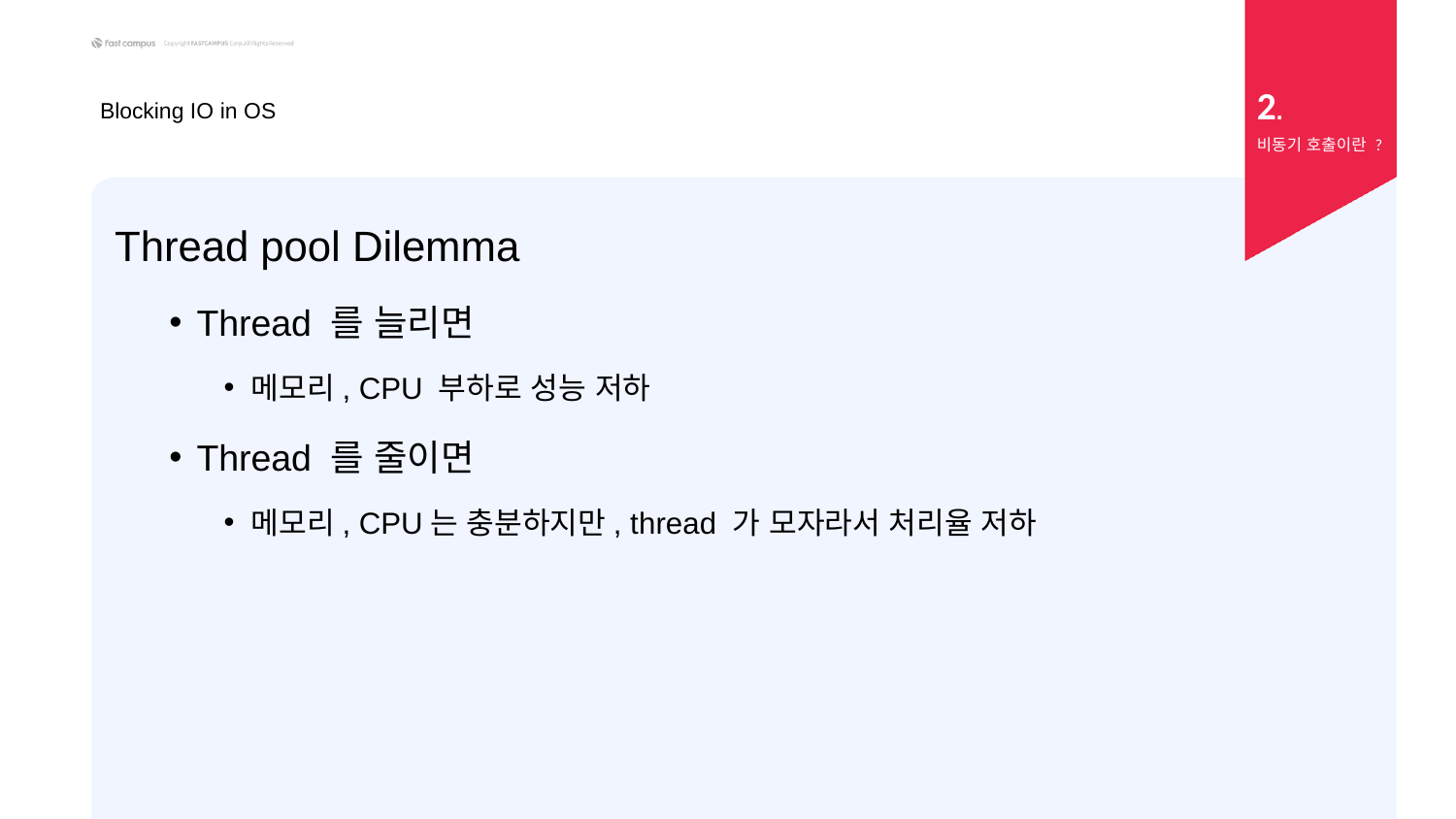

2.
# Blocking IO in OS
비동기 호출이란 ?
Thread pool Dilemma
Thread 를 늘리면
메모리, CPU 부하로 성능 저하
Thread 를 줄이면
메모리, CPU는 충분하지만, thread 가 모자라서 처리율 저하